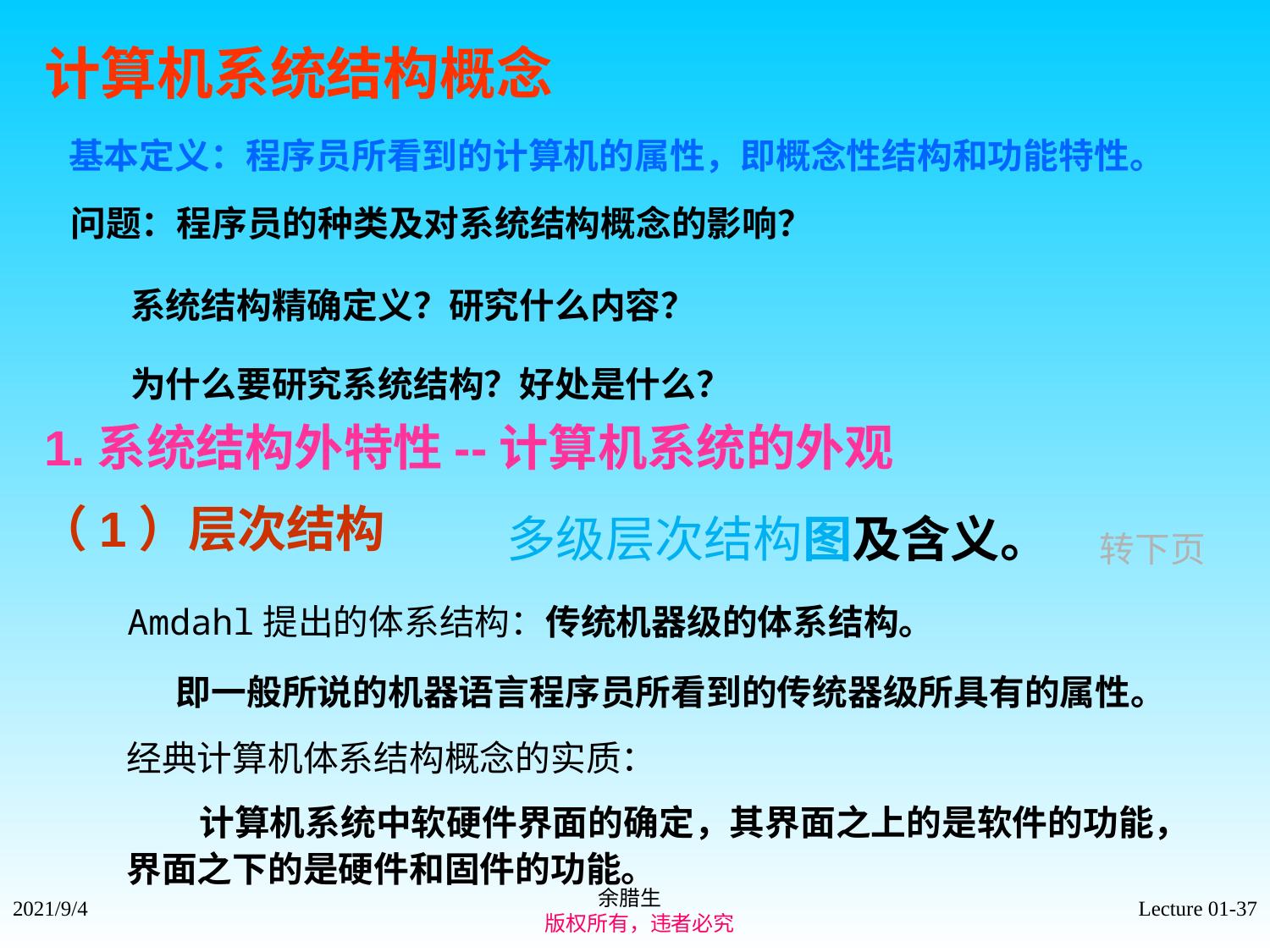

计算机系统结构概念
  基本定义：程序员所看到的计算机的属性，即概念性结构和功能特性。
  问题：程序员的种类及对系统结构概念的影响？
       系统结构精确定义？研究什么内容？
       为什么要研究系统结构？好处是什么？
1.系统结构外特性--计算机系统的外观
（1）层次结构
多级层次结构图及含义。
转下页
Amdahl提出的体系结构：传统机器级的体系结构。
     即一般所说的机器语言程序员所看到的传统器级所具有的属性。
经典计算机体系结构概念的实质：
        计算机系统中软硬件界面的确定，其界面之上的是软件的功能，界面之下的是硬件和固件的功能。
余腊生
 版权所有，违者必究
2021/9/4
Lecture 01-37